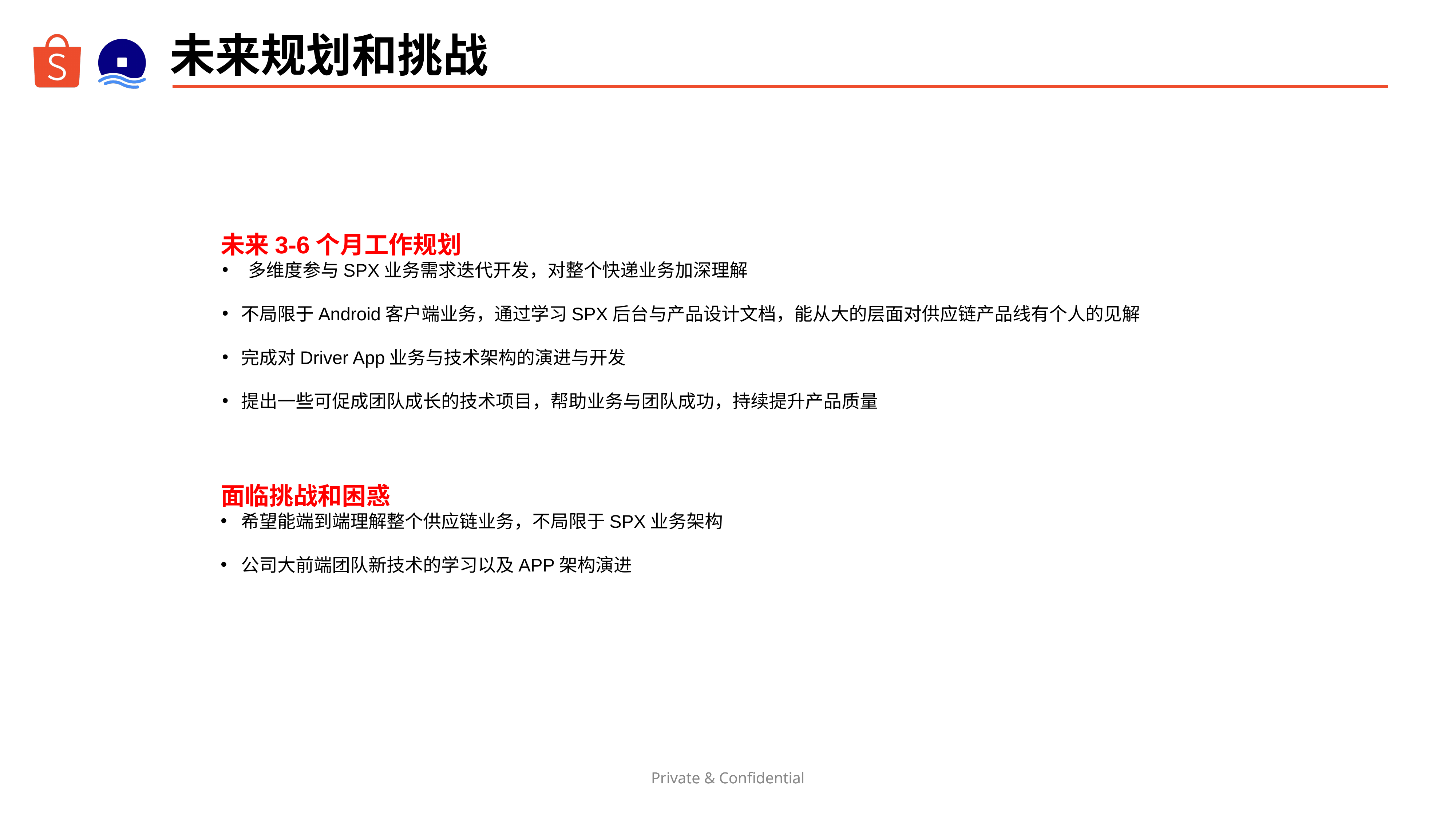

# 未来规划和挑战
未来3-6个月工作规划
多维度参与SPX业务需求迭代开发，对整个快递业务加深理解

不局限于Android客户端业务，通过学习SPX后台与产品设计文档，能从大的层面对供应链产品线有个人的见解

完成对Driver App业务与技术架构的演进与开发

提出一些可促成团队成长的技术项目，帮助业务与团队成功，持续提升产品质量

面临挑战和困惑
希望能端到端理解整个供应链业务，不局限于SPX业务架构

公司大前端团队新技术的学习以及APP架构演进

Private & Confidential